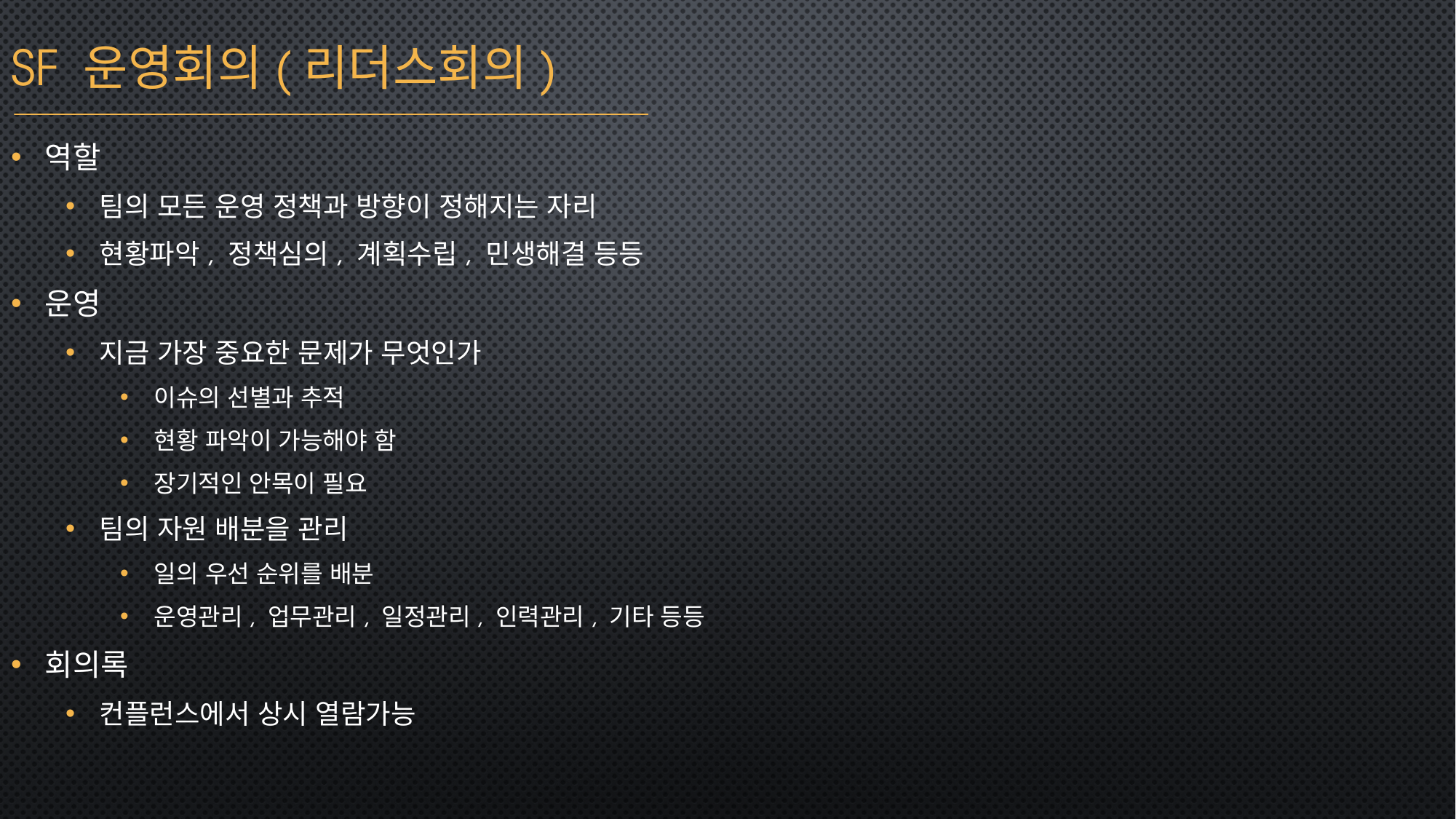

SF 운영회의(리더스회의)
역할
팀의 모든 운영 정책과 방향이 정해지는 자리
현황파악, 정책심의, 계획수립, 민생해결 등등
운영
지금 가장 중요한 문제가 무엇인가
이슈의 선별과 추적
현황 파악이 가능해야 함
장기적인 안목이 필요
팀의 자원 배분을 관리
일의 우선 순위를 배분
운영관리, 업무관리, 일정관리, 인력관리, 기타 등등
회의록
컨플런스에서 상시 열람가능